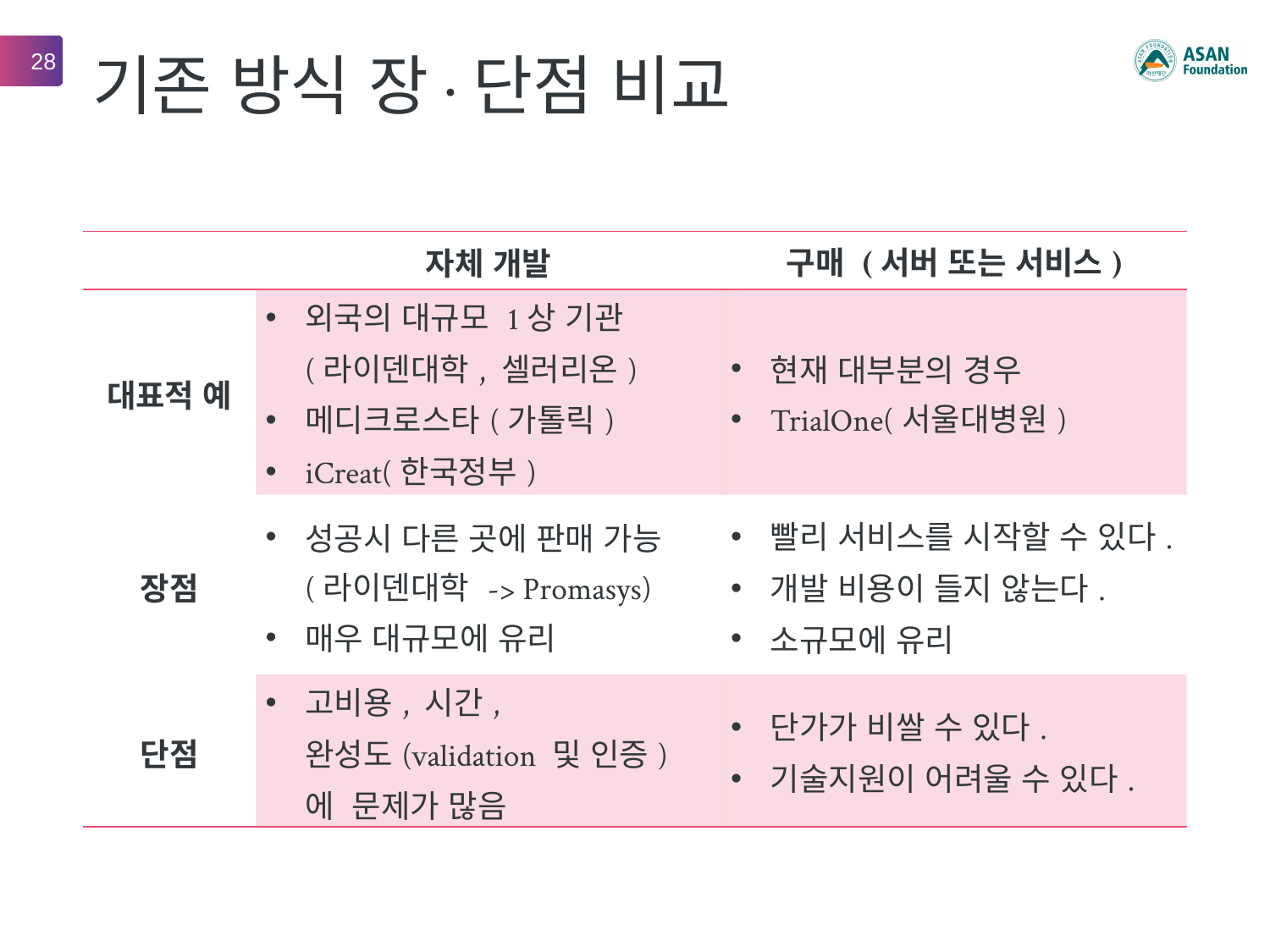

28
# 기존 방식 장·단점 비교
|  | 자체 개발 | 구매 (서버 또는 서비스) |
| --- | --- | --- |
| 대표적 예 | 외국의 대규모 1상 기관 (라이덴대학, 셀러리온) 메디크로스타(가톨릭) iCreat(한국정부) | 현재 대부분의 경우 TrialOne(서울대병원) |
| 장점 | 성공시 다른 곳에 판매 가능 (라이덴대학 -> Promasys) 매우 대규모에 유리 | 빨리 서비스를 시작할 수 있다. 개발 비용이 들지 않는다. 소규모에 유리 |
| 단점 | 고비용, 시간, 완성도(validation 및 인증) 에 문제가 많음 | 단가가 비쌀 수 있다. 기술지원이 어려울 수 있다. |